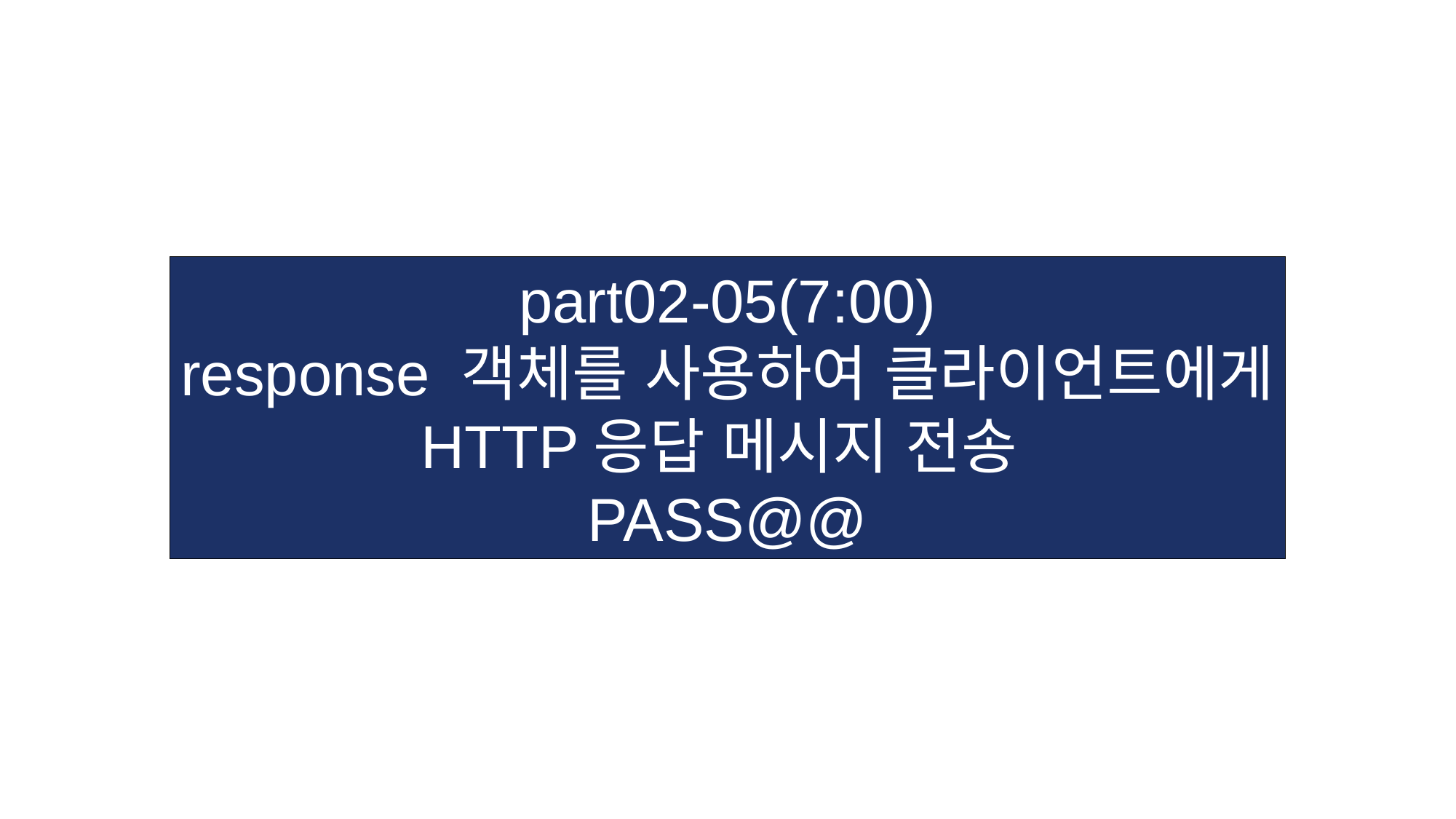

part02-05(7:00)
response 객체를 사용하여 클라이언트에게
HTTP응답 메시지 전송
PASS@@